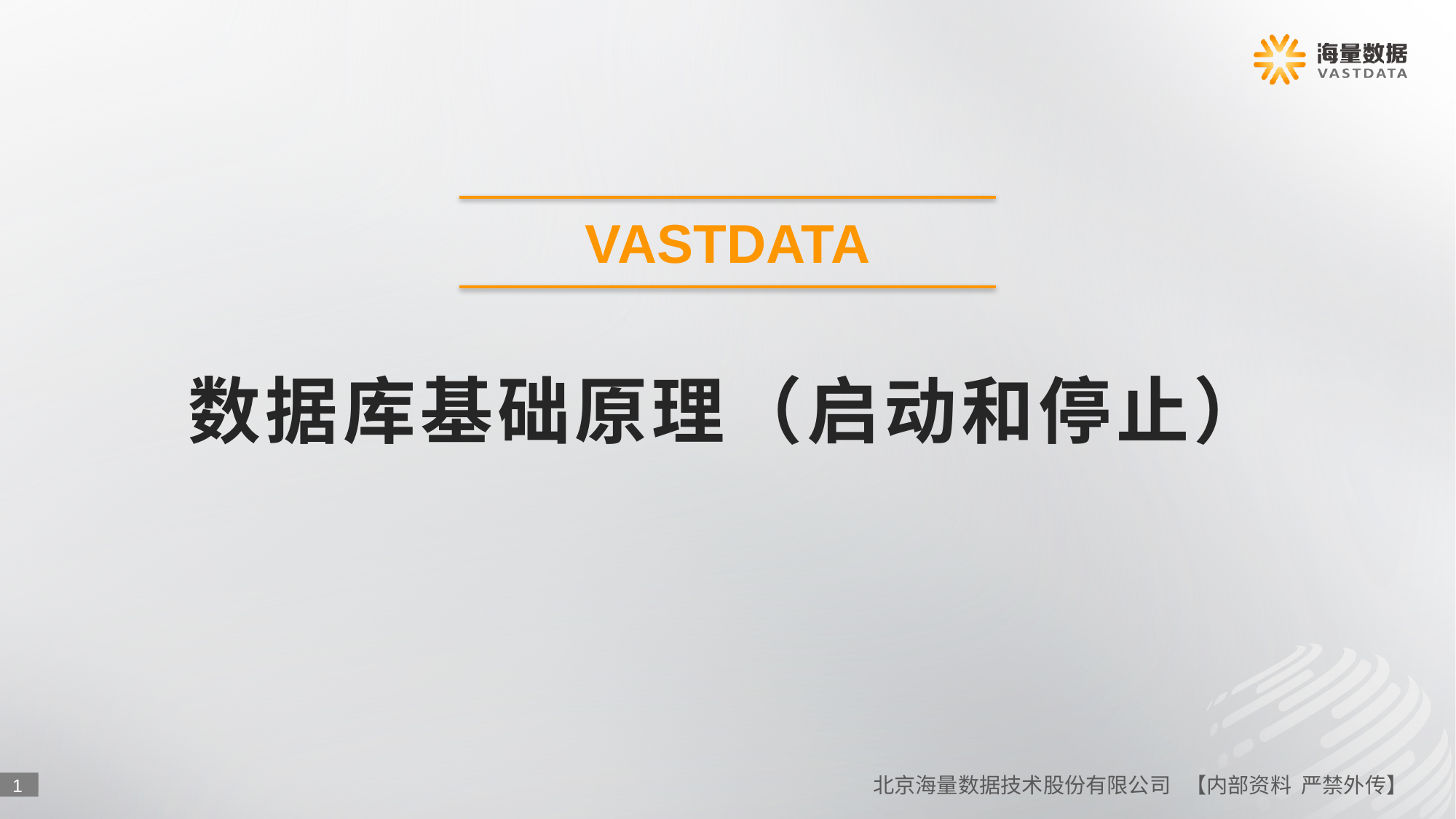

VASTDATA
数据库基础原理（启动和停止）
北京海量数据技术股份有限公司   【内部资料  严禁外传】